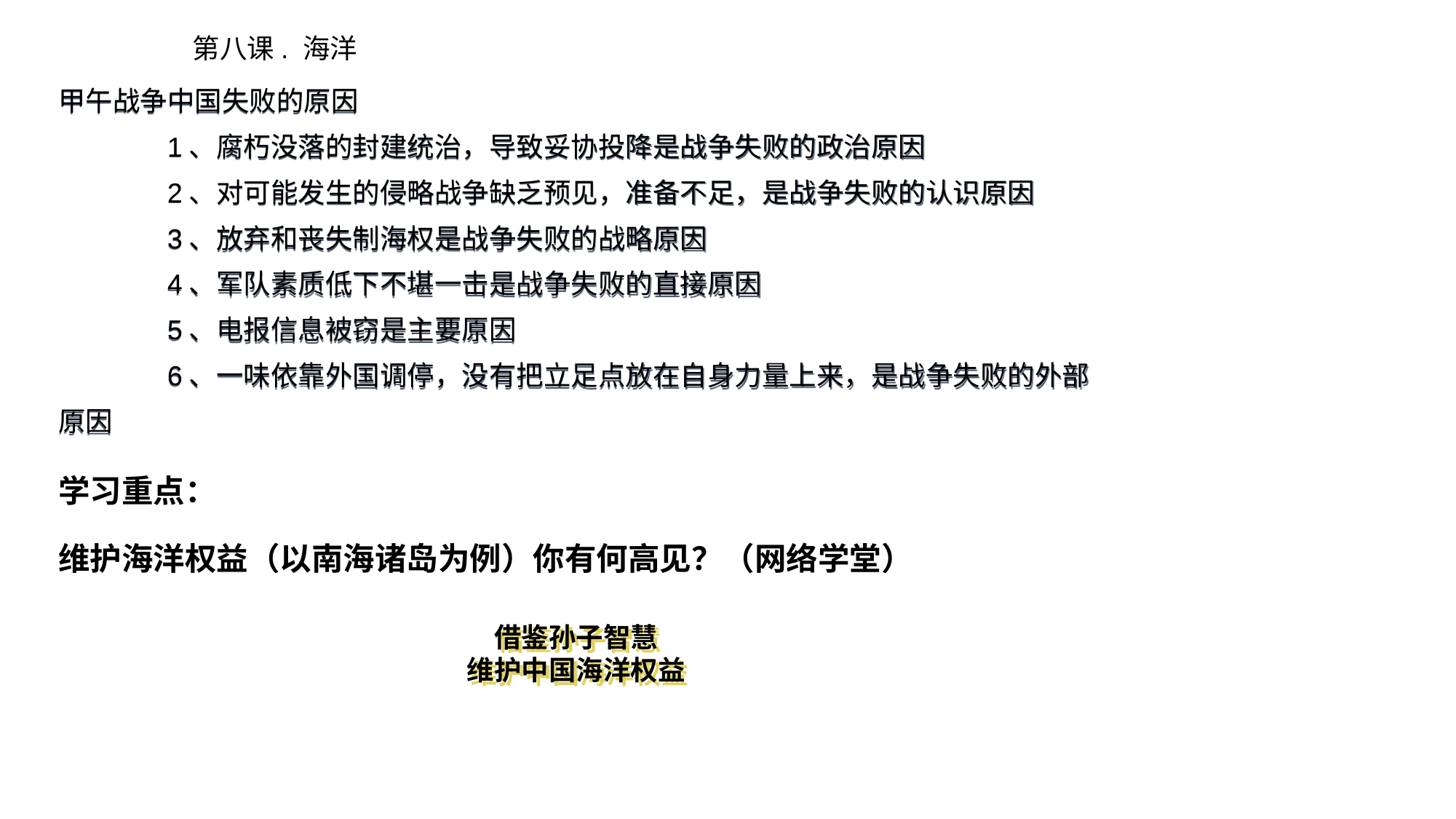

第八课. 海洋
甲午战争中国失败的原因
	1、腐朽没落的封建统治，导致妥协投降是战争失败的政治原因
	2、对可能发生的侵略战争缺乏预见，准备不足，是战争失败的认识原因
	3、放弃和丧失制海权是战争失败的战略原因
	4、军队素质低下不堪一击是战争失败的直接原因
	5、电报信息被窃是主要原因
	6、一味依靠外国调停，没有把立足点放在自身力量上来，是战争失败的外部原因
学习重点：
维护海洋权益（以南海诸岛为例）你有何高见？（网络学堂）
借鉴孙子智慧
维护中国海洋权益